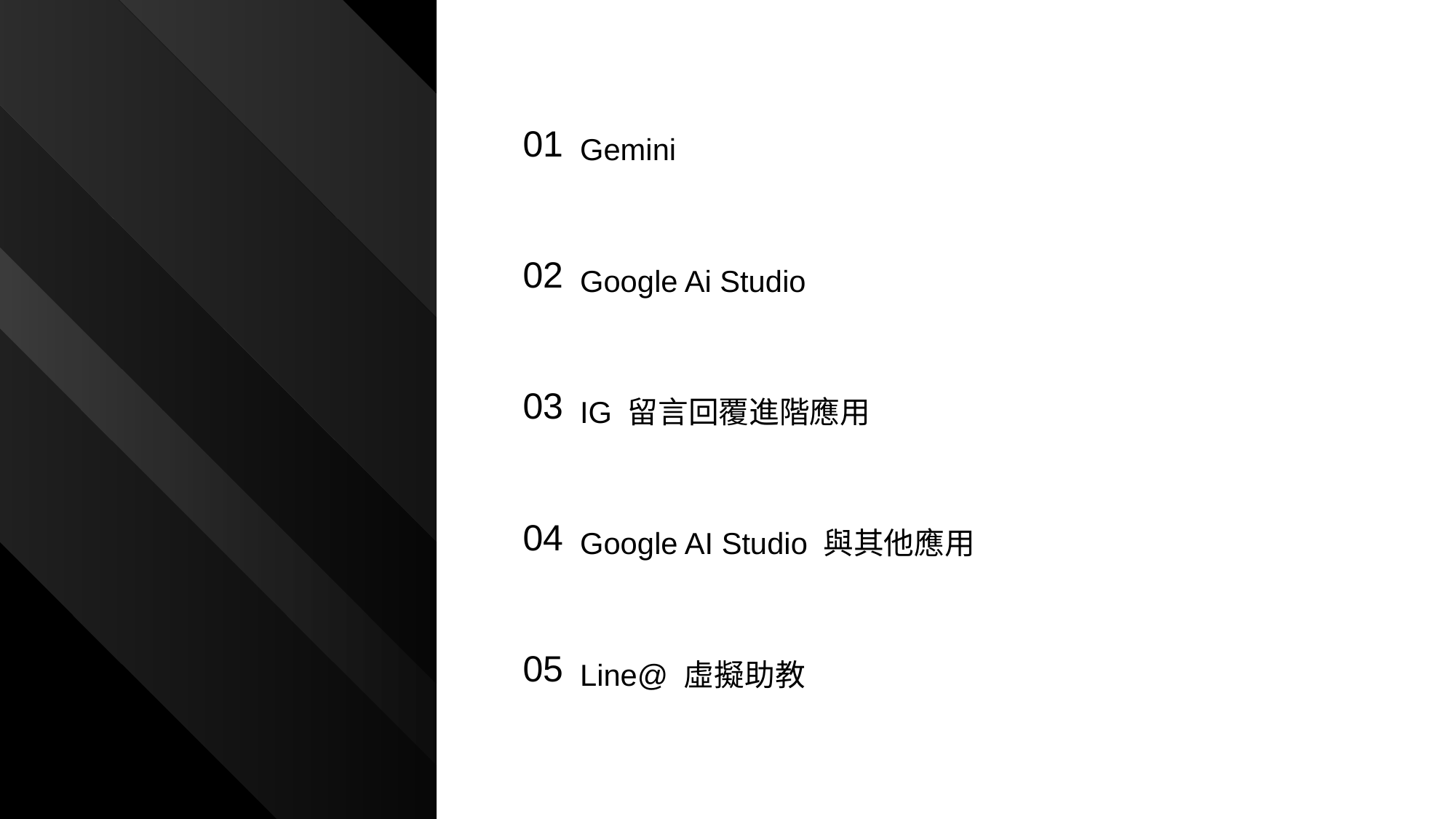

Gemini
01

Google Ai Studio
02
IG 留言回覆進階應用
03
Google AI Studio 與其他應用
04
Line@ 虛擬助教
05